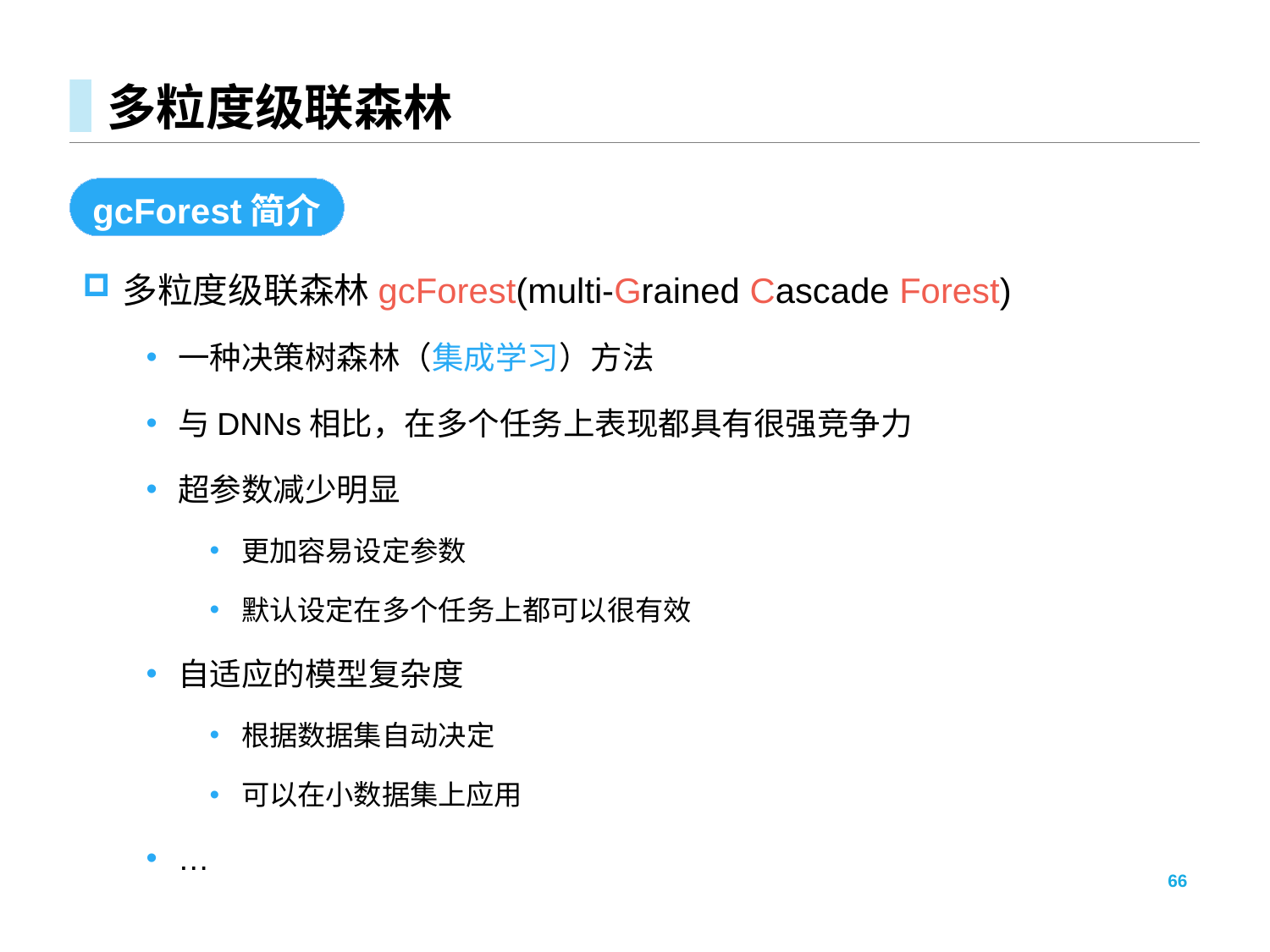

# 多粒度级联森林
gcForest简介
多粒度级联森林gcForest(multi-Grained Cascade Forest)
一种决策树森林（集成学习）方法
与DNNs相比，在多个任务上表现都具有很强竞争力
超参数减少明显
更加容易设定参数
默认设定在多个任务上都可以很有效
自适应的模型复杂度
根据数据集自动决定
可以在小数据集上应用
…
66